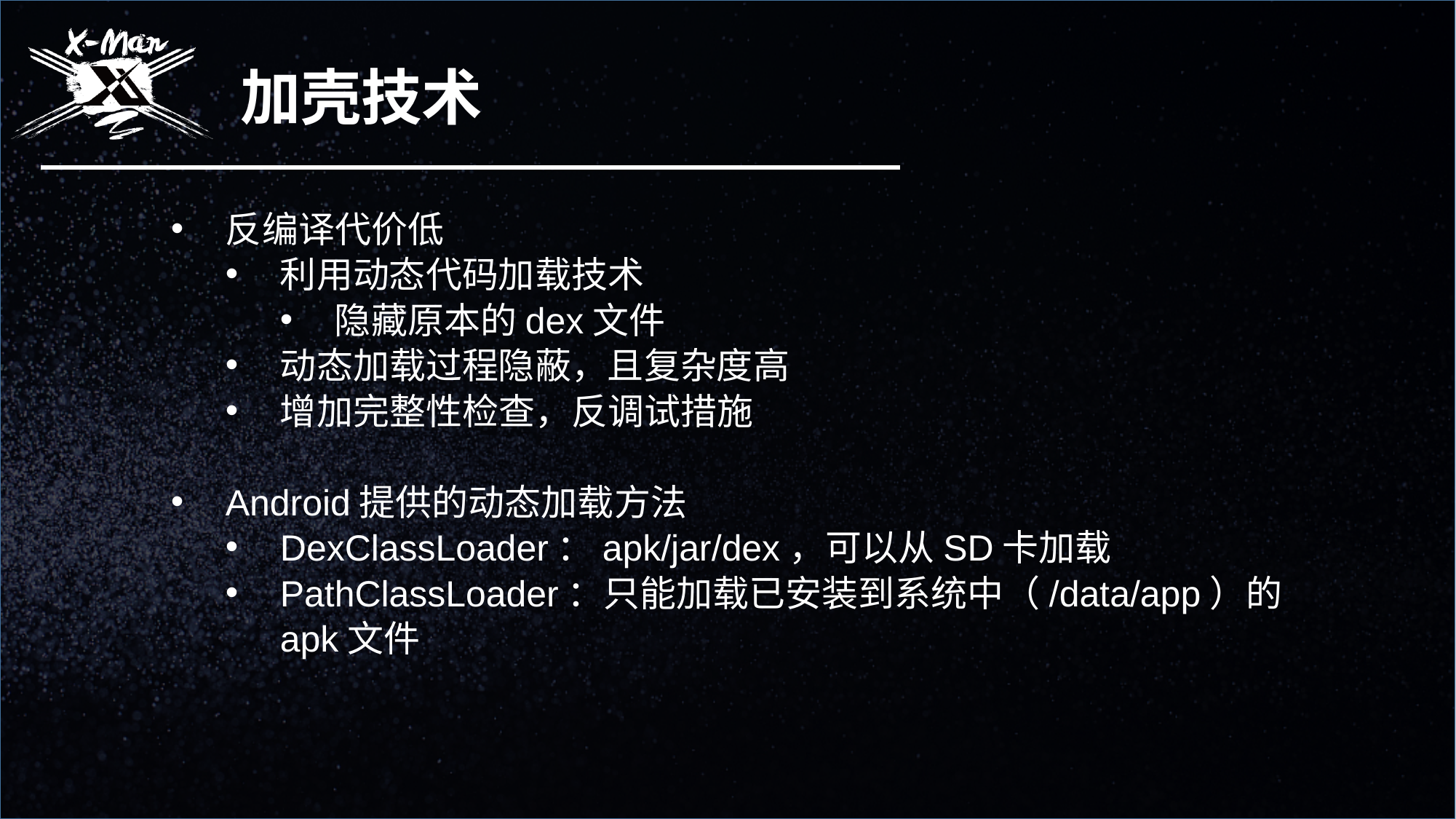

加壳技术
反编译代价低
利用动态代码加载技术
隐藏原本的dex文件
动态加载过程隐蔽，且复杂度高
增加完整性检查，反调试措施

Android提供的动态加载方法
DexClassLoader：apk/jar/dex，可以从SD卡加载
PathClassLoader：只能加载已安装到系统中（/data/app）的apk文件